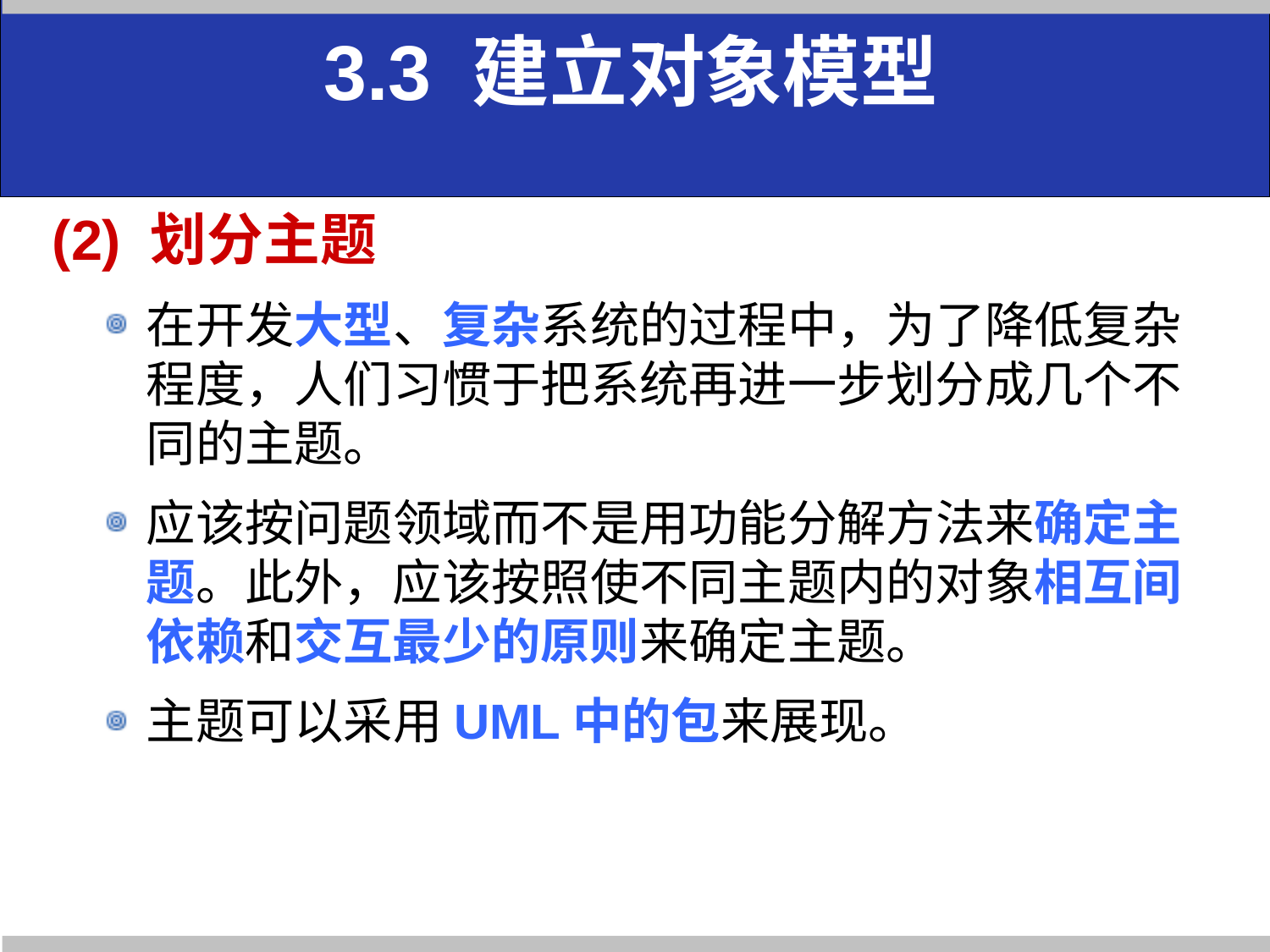

3.3 建立对象模型
# (2) 划分主题
在开发大型、复杂系统的过程中，为了降低复杂程度，人们习惯于把系统再进一步划分成几个不同的主题。
应该按问题领域而不是用功能分解方法来确定主题。此外，应该按照使不同主题内的对象相互间依赖和交互最少的原则来确定主题。
主题可以采用UML中的包来展现。
186